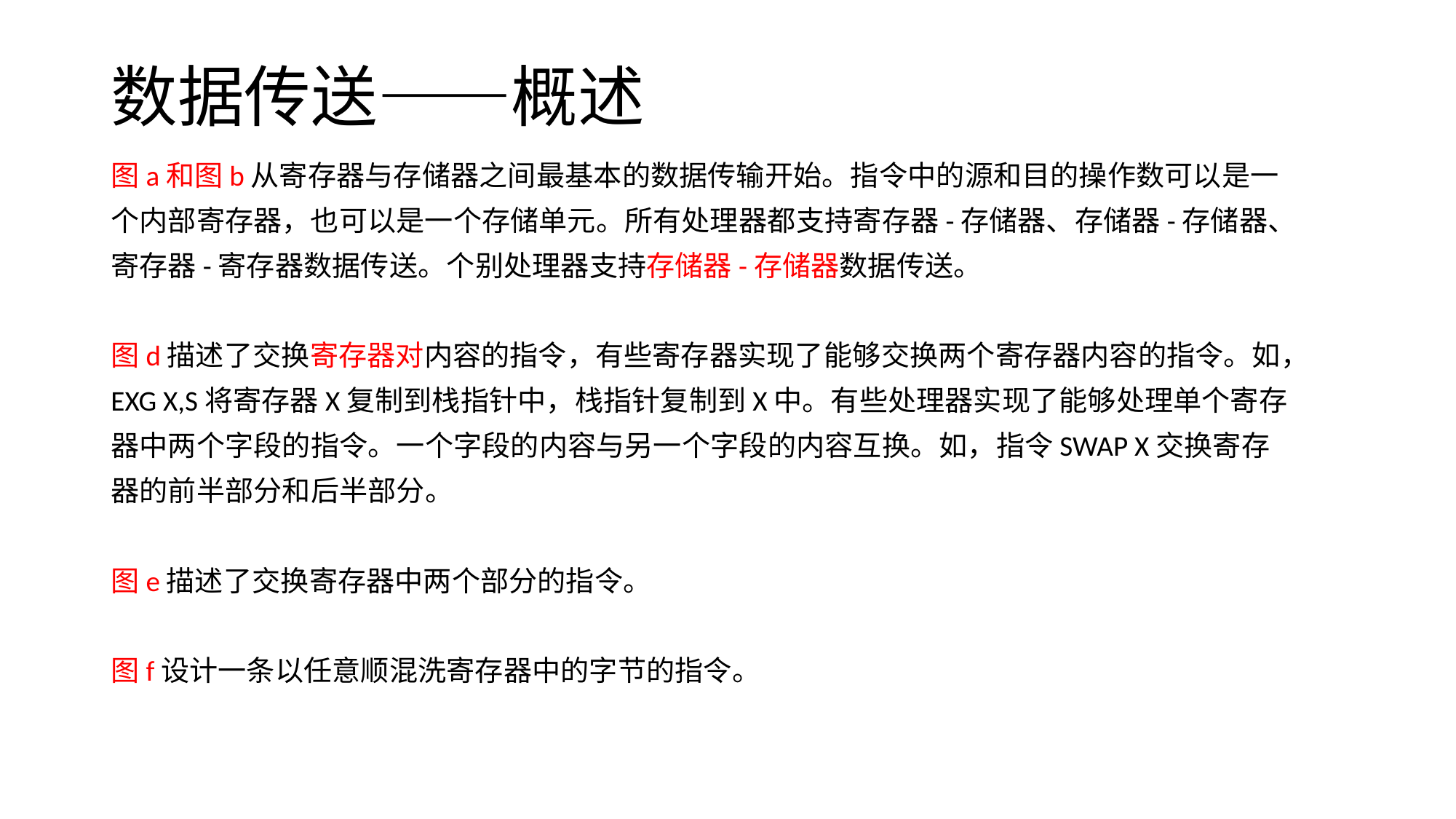

# 数据传送——概述
图a和图b从寄存器与存储器之间最基本的数据传输开始。指令中的源和目的操作数可以是一
个内部寄存器，也可以是一个存储单元。所有处理器都支持寄存器-存储器、存储器-存储器、
寄存器-寄存器数据传送。个别处理器支持存储器-存储器数据传送。

图d描述了交换寄存器对内容的指令，有些寄存器实现了能够交换两个寄存器内容的指令。如，
EXG X,S将寄存器X复制到栈指针中，栈指针复制到X中。有些处理器实现了能够处理单个寄存
器中两个字段的指令。一个字段的内容与另一个字段的内容互换。如，指令SWAP X交换寄存
器的前半部分和后半部分。

图e描述了交换寄存器中两个部分的指令。

图f设计一条以任意顺混洗寄存器中的字节的指令。